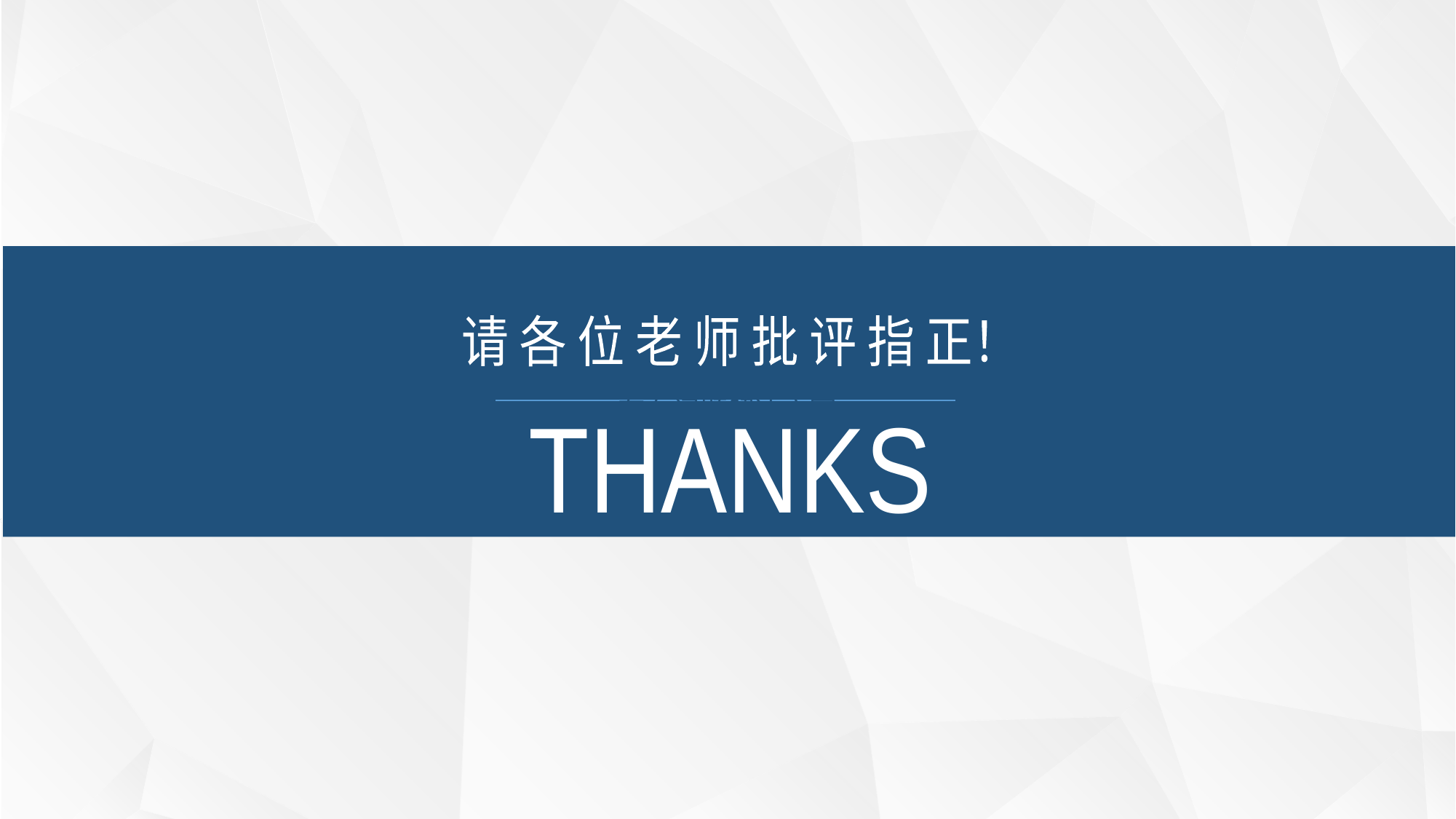

THANKS
请 各 位 老 师 批 评 指 正！
存在问题解决方案